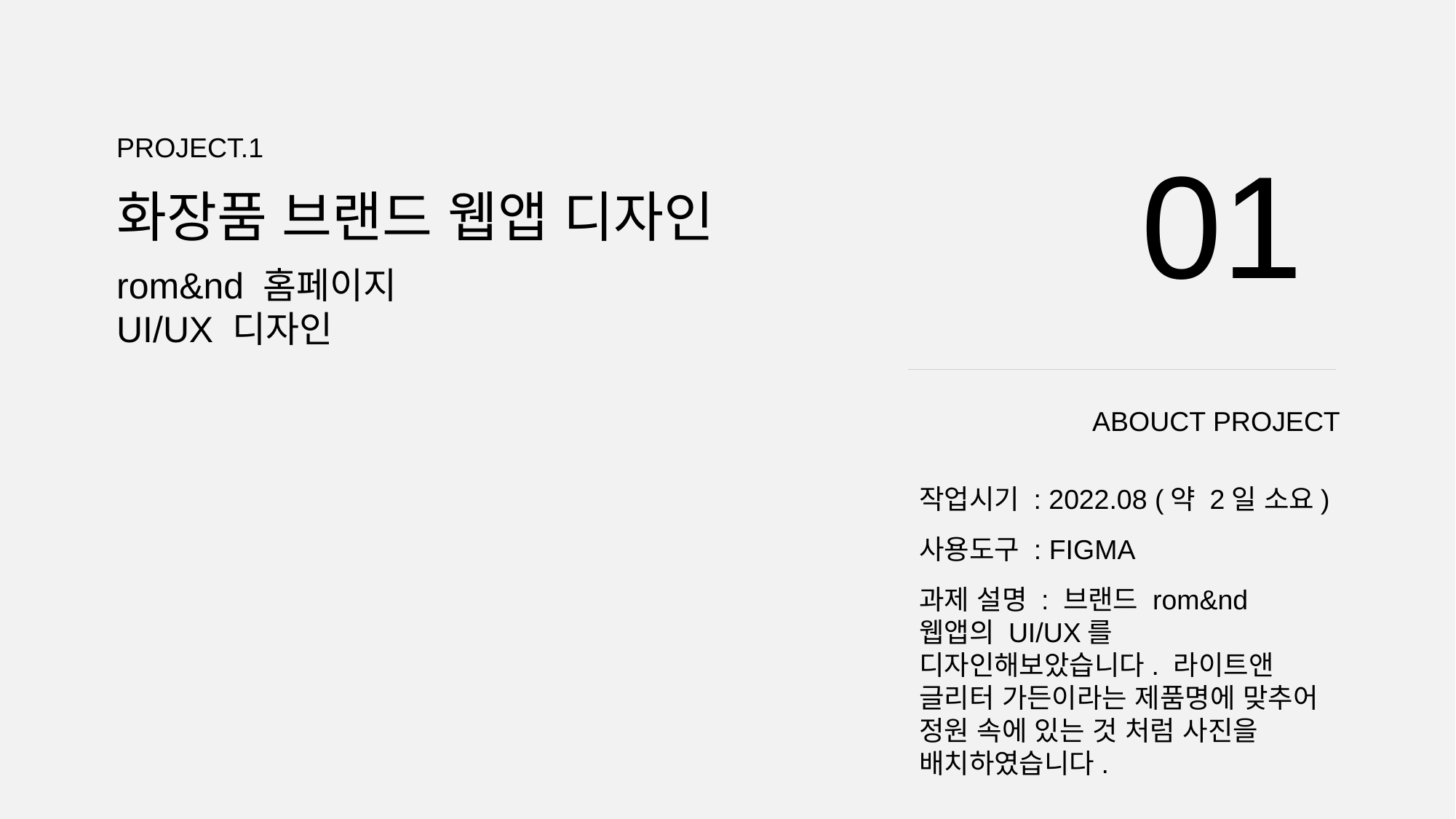

PROJECT.1
01
화장품 브랜드 웹앱 디자인
rom&nd 홈페이지
UI/UX 디자인
ABOUCT PROJECT
작업시기 : 2022.08 (약 2일 소요)
사용도구 : FIGMA
과제 설명 : 브랜드 rom&nd 웹앱의 UI/UX를 디자인해보았습니다. 라이트앤 글리터 가든이라는 제품명에 맞추어 정원 속에 있는 것 처럼 사진을 배치하였습니다.